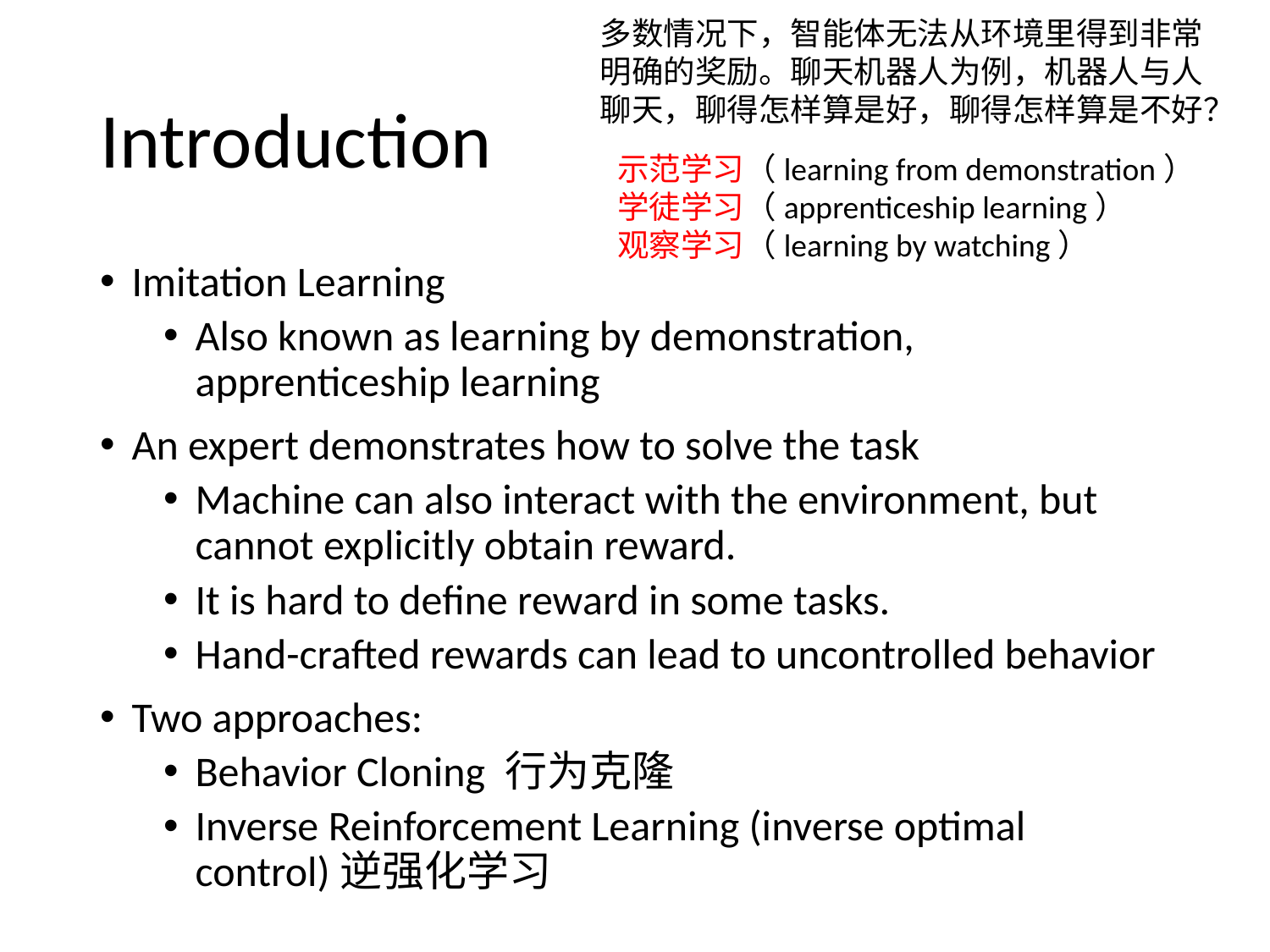

多数情况下，智能体无法从环境里得到非常明确的奖励。聊天机器人为例，机器人与人聊天，聊得怎样算是好，聊得怎样算是不好？
# Introduction
示范学习（learning from demonstration）
学徒学习（apprenticeship learning）
观察学习（learning by watching）
Imitation Learning
Also known as learning by demonstration, apprenticeship learning
An expert demonstrates how to solve the task
Machine can also interact with the environment, but cannot explicitly obtain reward.
It is hard to define reward in some tasks.
Hand-crafted rewards can lead to uncontrolled behavior
Two approaches:
Behavior Cloning 行为克隆
Inverse Reinforcement Learning (inverse optimal control)逆强化学习